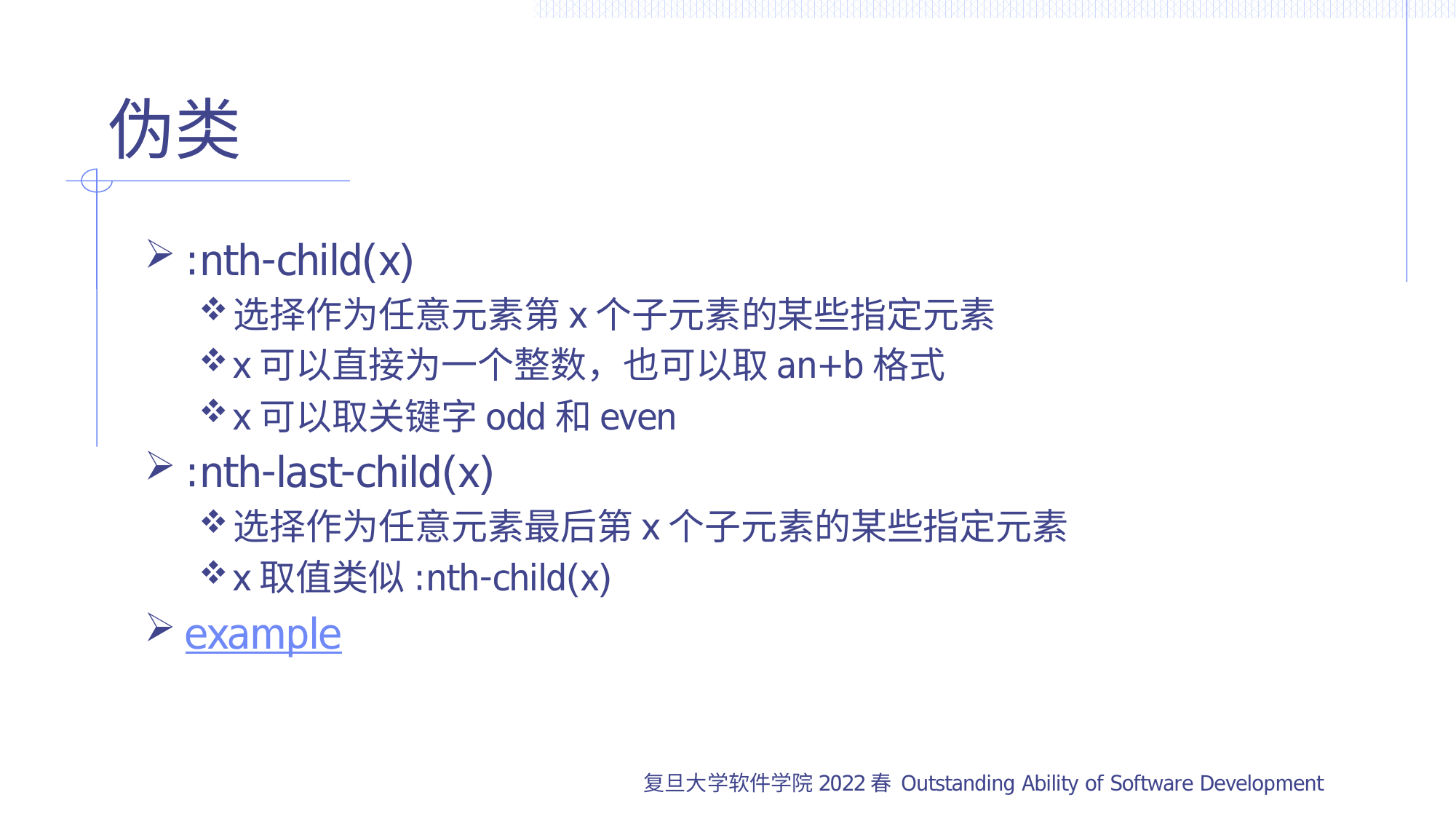

# 伪类
:nth-child(x)
选择作为任意元素第x个子元素的某些指定元素
x可以直接为一个整数，也可以取an+b格式
x可以取关键字odd和even
:nth-last-child(x)
选择作为任意元素最后第x个子元素的某些指定元素
x取值类似:nth-child(x)
example